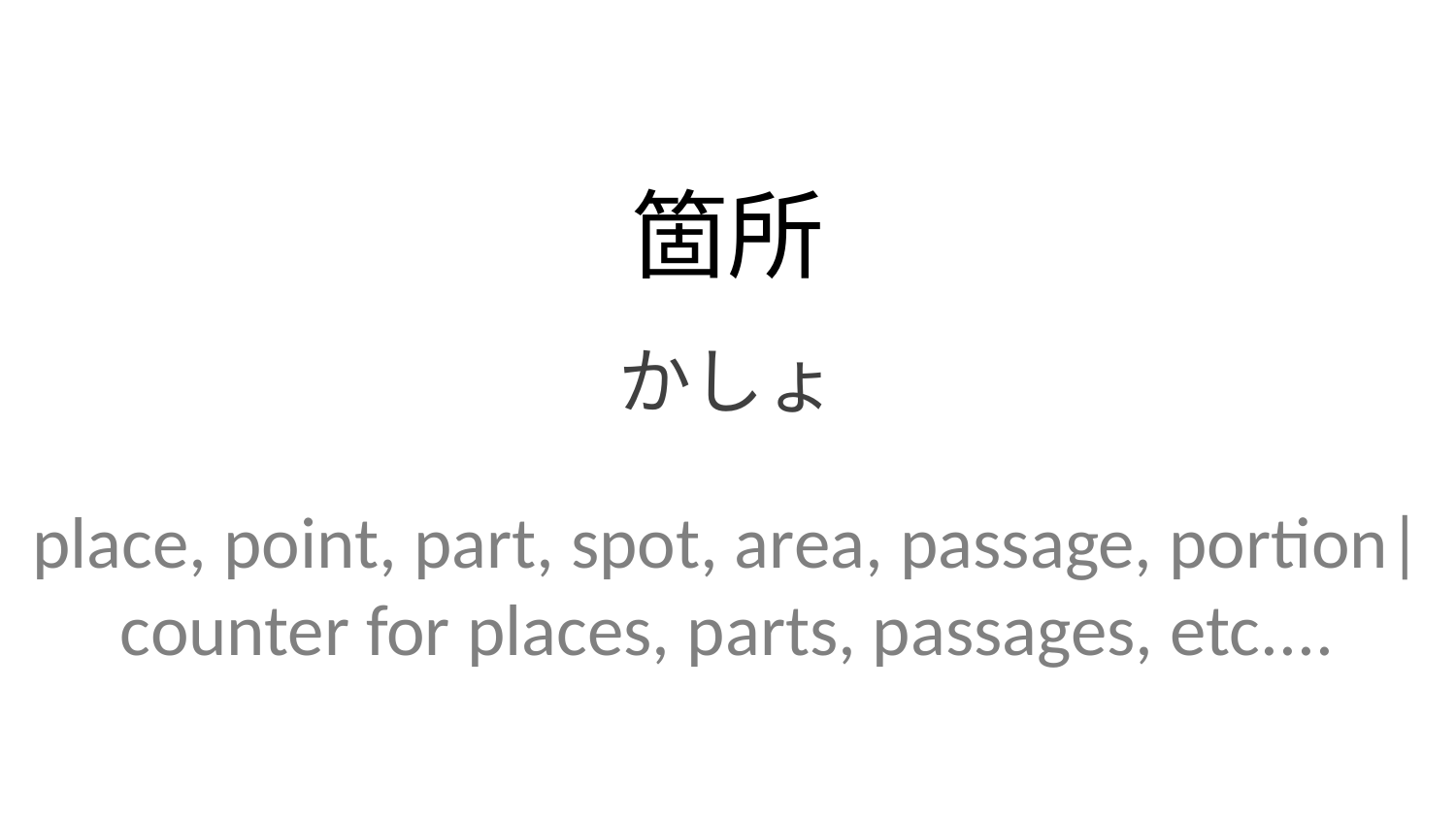

箇所

かしょ
place, point, part, spot, area, passage, portion| counter for places, parts, passages, etc....